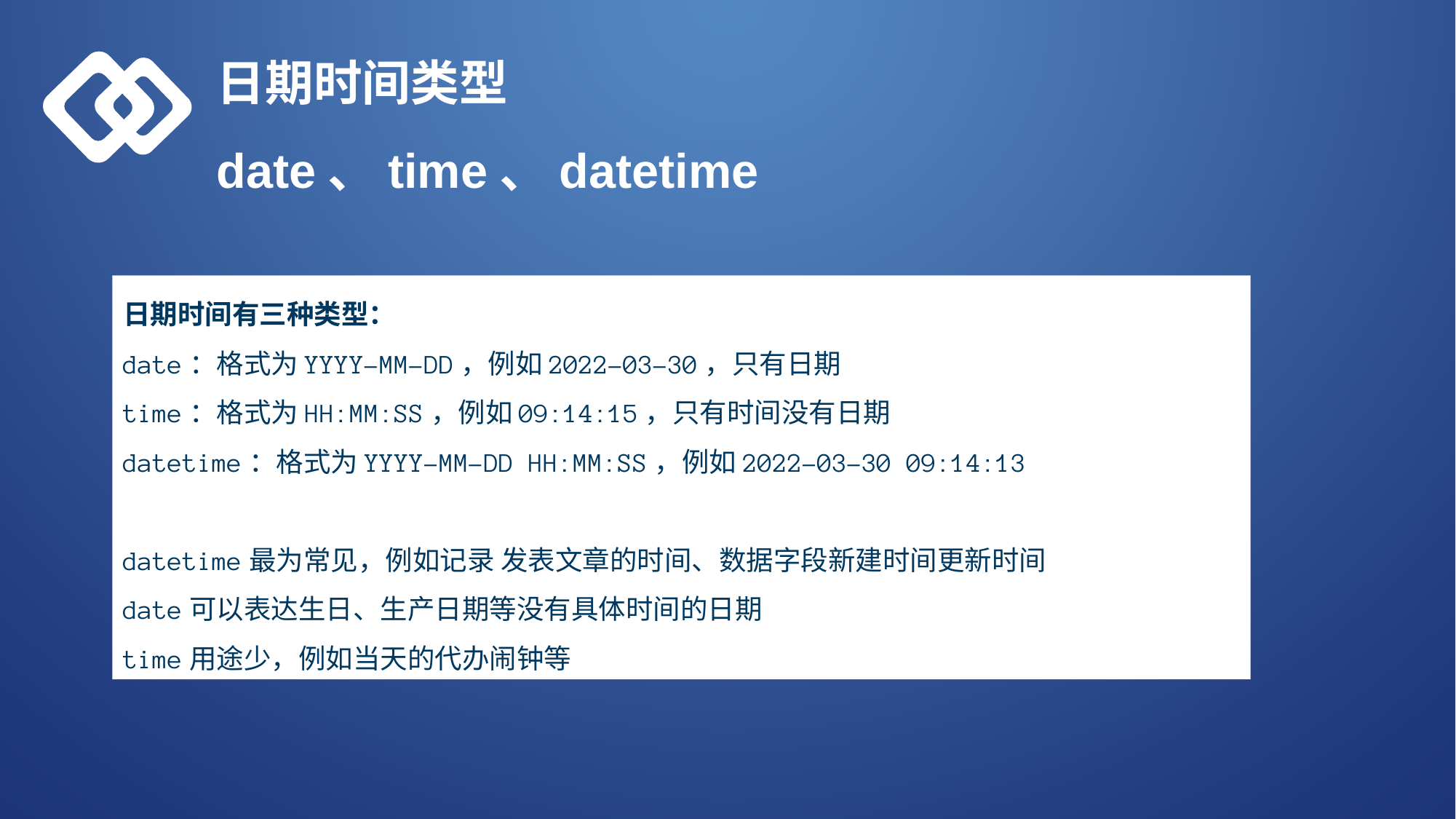

日期时间类型
date、time、datetime

日期时间有三种类型：
date：格式为YYYY-MM-DD，例如2022-03-30，只有日期
time：格式为HH:MM:SS，例如09:14:15，只有时间没有日期
datetime：格式为YYYY-MM-DD HH:MM:SS，例如2022-03-30 09:14:13

datetime最为常见，例如记录 发表文章的时间、数据字段新建时间更新时间
date可以表达生日、生产日期等没有具体时间的日期
time用途少，例如当天的代办闹钟等